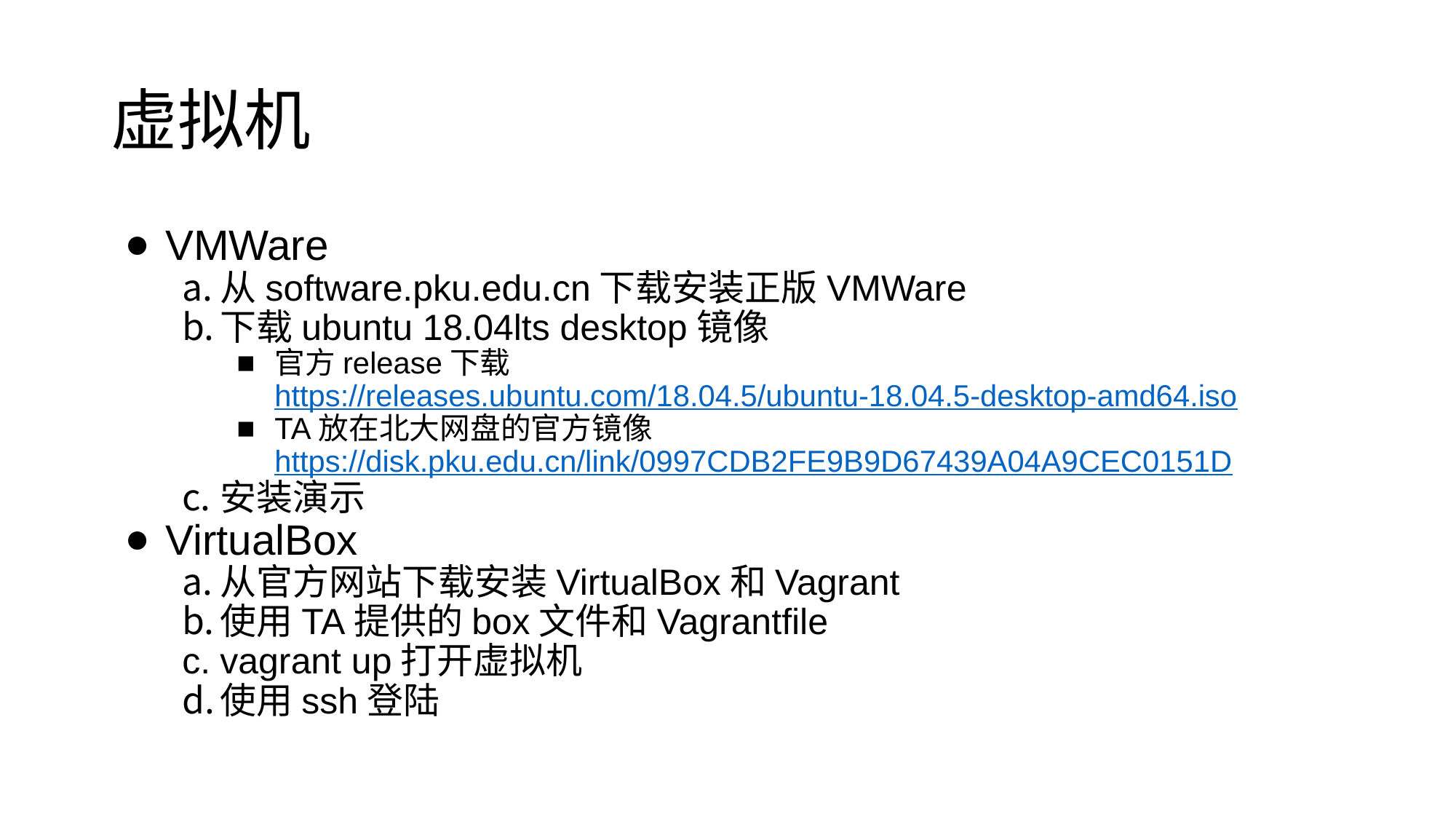

# 虚拟机
VMWare
从software.pku.edu.cn下载安装正版VMWare
下载ubuntu 18.04lts desktop镜像
官方release下载 https://releases.ubuntu.com/18.04.5/ubuntu-18.04.5-desktop-amd64.iso
TA放在北大网盘的官方镜像https://disk.pku.edu.cn/link/0997CDB2FE9B9D67439A04A9CEC0151D
安装演示
VirtualBox
从官方网站下载安装VirtualBox和Vagrant
使用TA提供的box文件和Vagrantfile
vagrant up打开虚拟机
使用ssh登陆